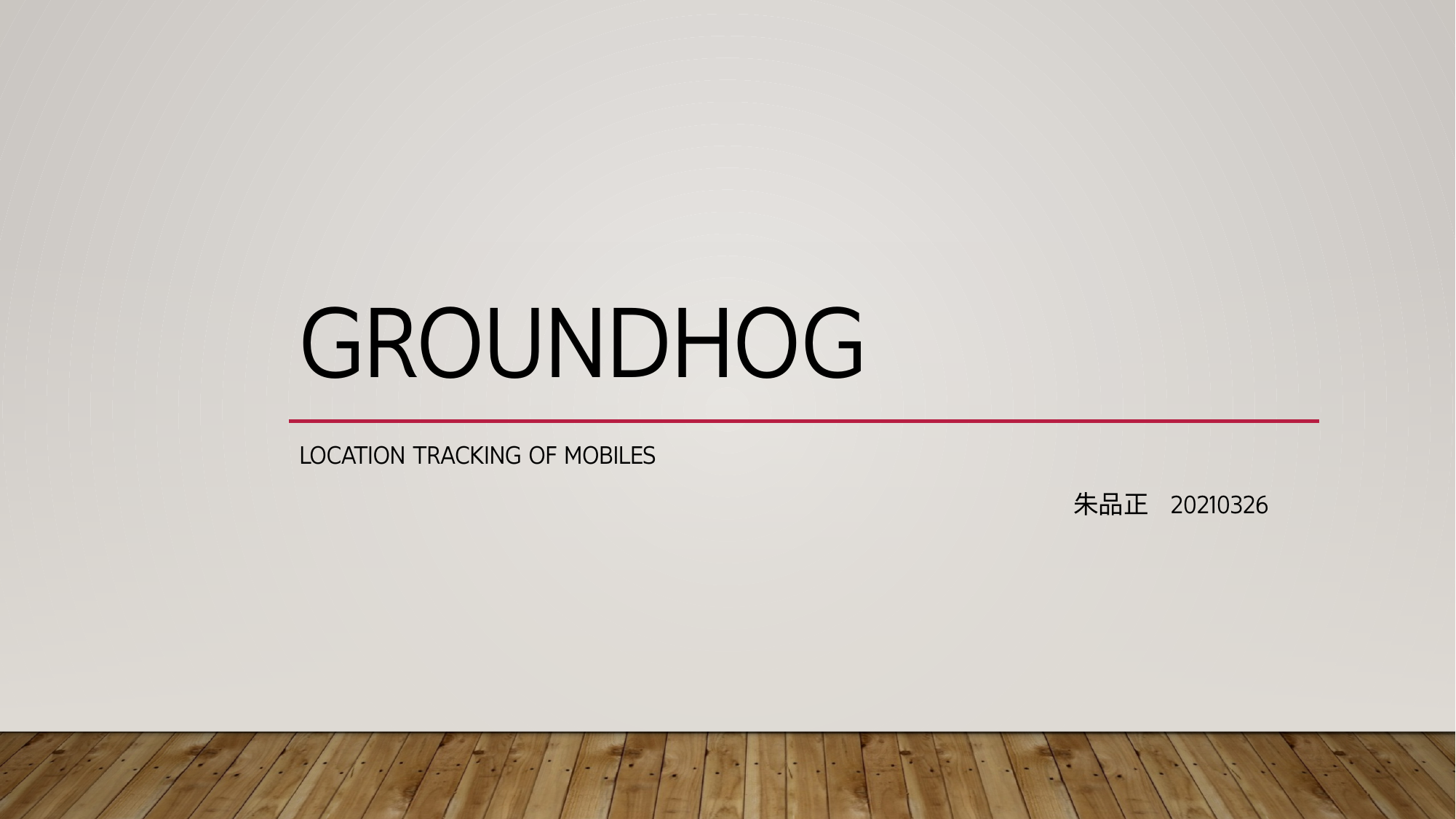

# Groundhog
Location Tracking of Mobiles
                                                                                                       朱品正   20210326